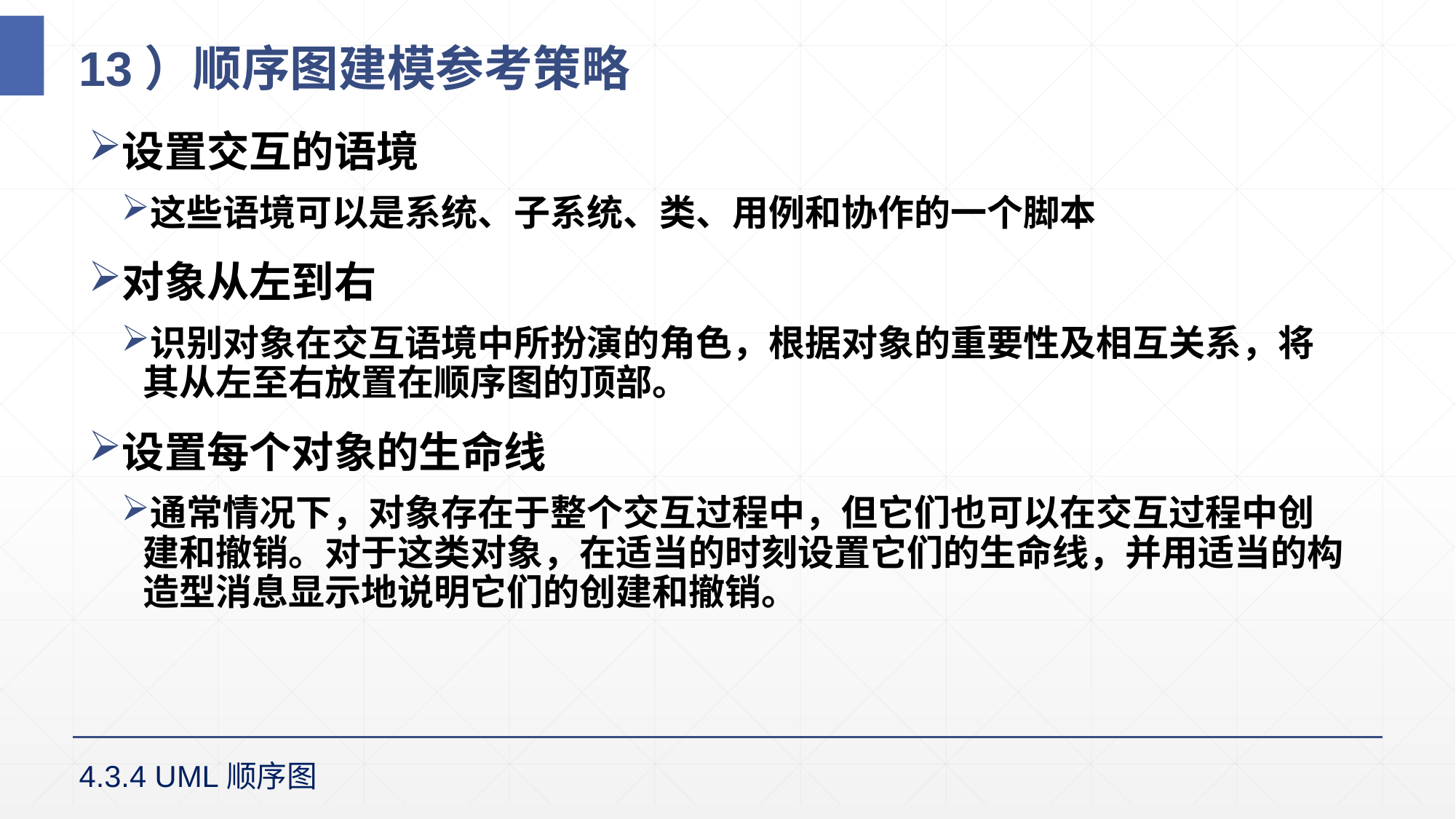

# 13）顺序图建模参考策略
设置交互的语境
这些语境可以是系统、子系统、类、用例和协作的一个脚本
对象从左到右
识别对象在交互语境中所扮演的角色，根据对象的重要性及相互关系，将其从左至右放置在顺序图的顶部。
设置每个对象的生命线
通常情况下，对象存在于整个交互过程中，但它们也可以在交互过程中创建和撤销。对于这类对象，在适当的时刻设置它们的生命线，并用适当的构造型消息显示地说明它们的创建和撤销。
4.3.4 UML顺序图